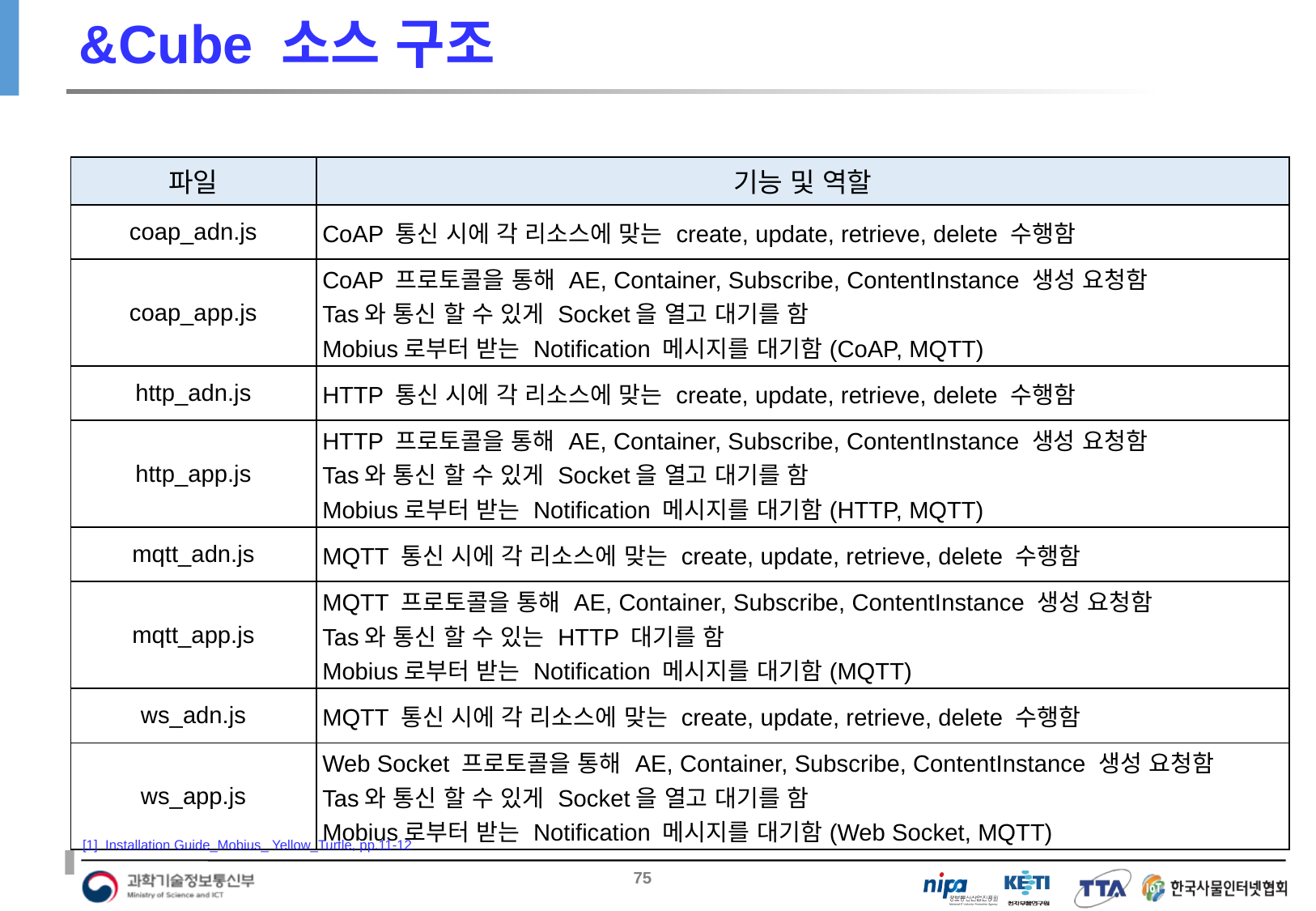

# &Cube 소스 구조

| 파일 | 기능 및 역할 |
| --- | --- |
| coap\_adn.js | CoAP 통신 시에 각 리소스에 맞는 create, update, retrieve, delete 수행함 |
| coap\_app.js | CoAP 프로토콜을 통해 AE, Container, Subscribe, ContentInstance 생성 요청함 Tas와 통신 할 수 있게 Socket을 열고 대기를 함 Mobius로부터 받는 Notification 메시지를 대기함(CoAP, MQTT) |
| http\_adn.js | HTTP 통신 시에 각 리소스에 맞는 create, update, retrieve, delete 수행함 |
| http\_app.js | HTTP 프로토콜을 통해 AE, Container, Subscribe, ContentInstance 생성 요청함 Tas와 통신 할 수 있게 Socket을 열고 대기를 함 Mobius로부터 받는 Notification 메시지를 대기함(HTTP, MQTT) |
| mqtt\_adn.js | MQTT 통신 시에 각 리소스에 맞는 create, update, retrieve, delete 수행함 |
| mqtt\_app.js | MQTT 프로토콜을 통해 AE, Container, Subscribe, ContentInstance 생성 요청함 Tas와 통신 할 수 있는 HTTP 대기를 함 Mobius로부터 받는 Notification 메시지를 대기함(MQTT) |
| ws\_adn.js | MQTT 통신 시에 각 리소스에 맞는 create, update, retrieve, delete 수행함 |
| ws\_app.js | Web Socket 프로토콜을 통해 AE, Container, Subscribe, ContentInstance 생성 요청함 Tas와 통신 할 수 있게 Socket을 열고 대기를 함 Mobius로부터 받는 Notification 메시지를 대기함(Web Socket, MQTT) |
[1]  Installation Guide_Mobius_ Yellow_Turtle, pp.11-12